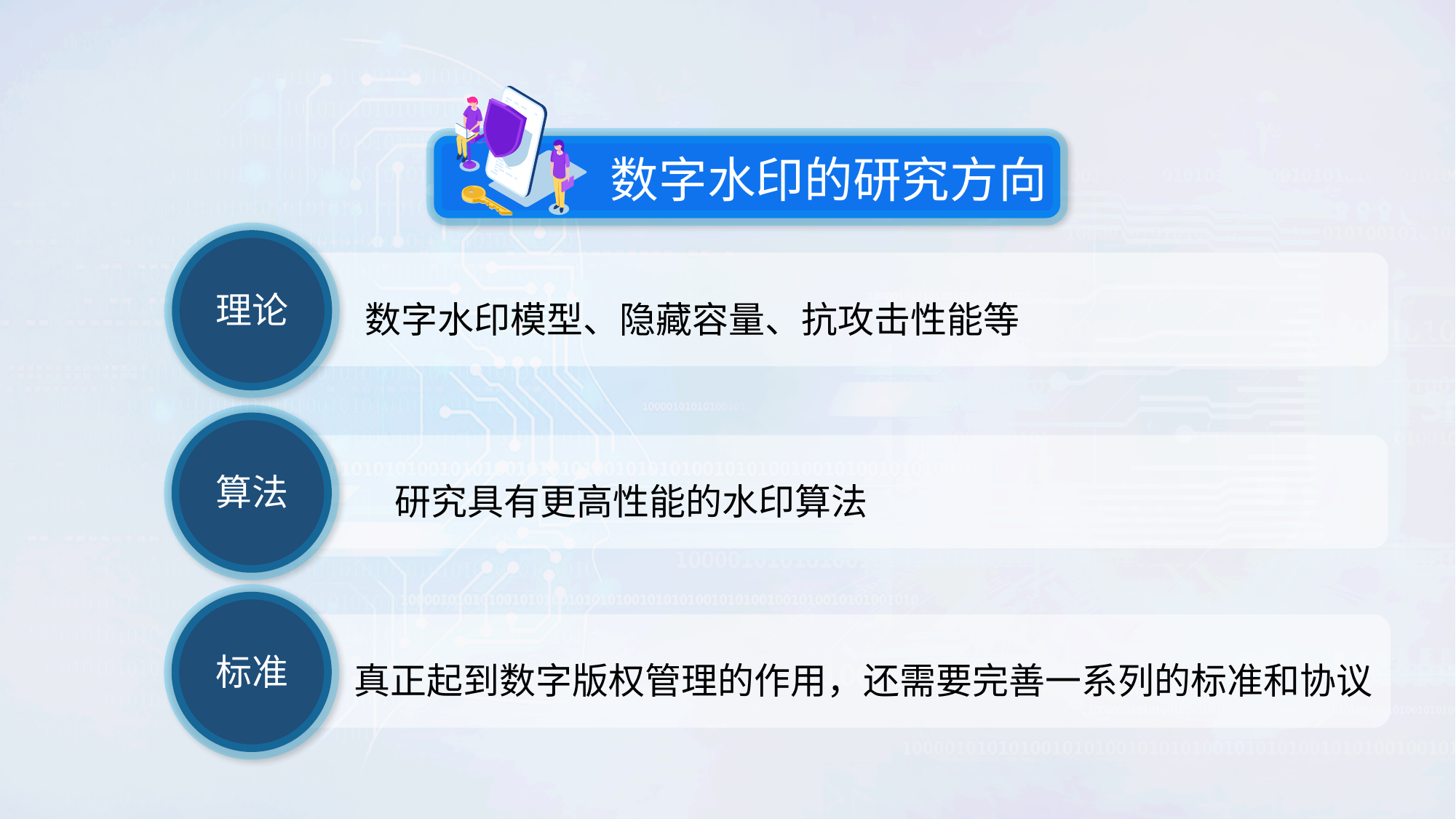

数字水印的研究方向

理论

 数字水印模型、隐藏容量、抗攻击性能等

算法

 研究具有更高性能的水印算法

标准

真正起到数字版权管理的作用，还需要完善一系列的标准和协议